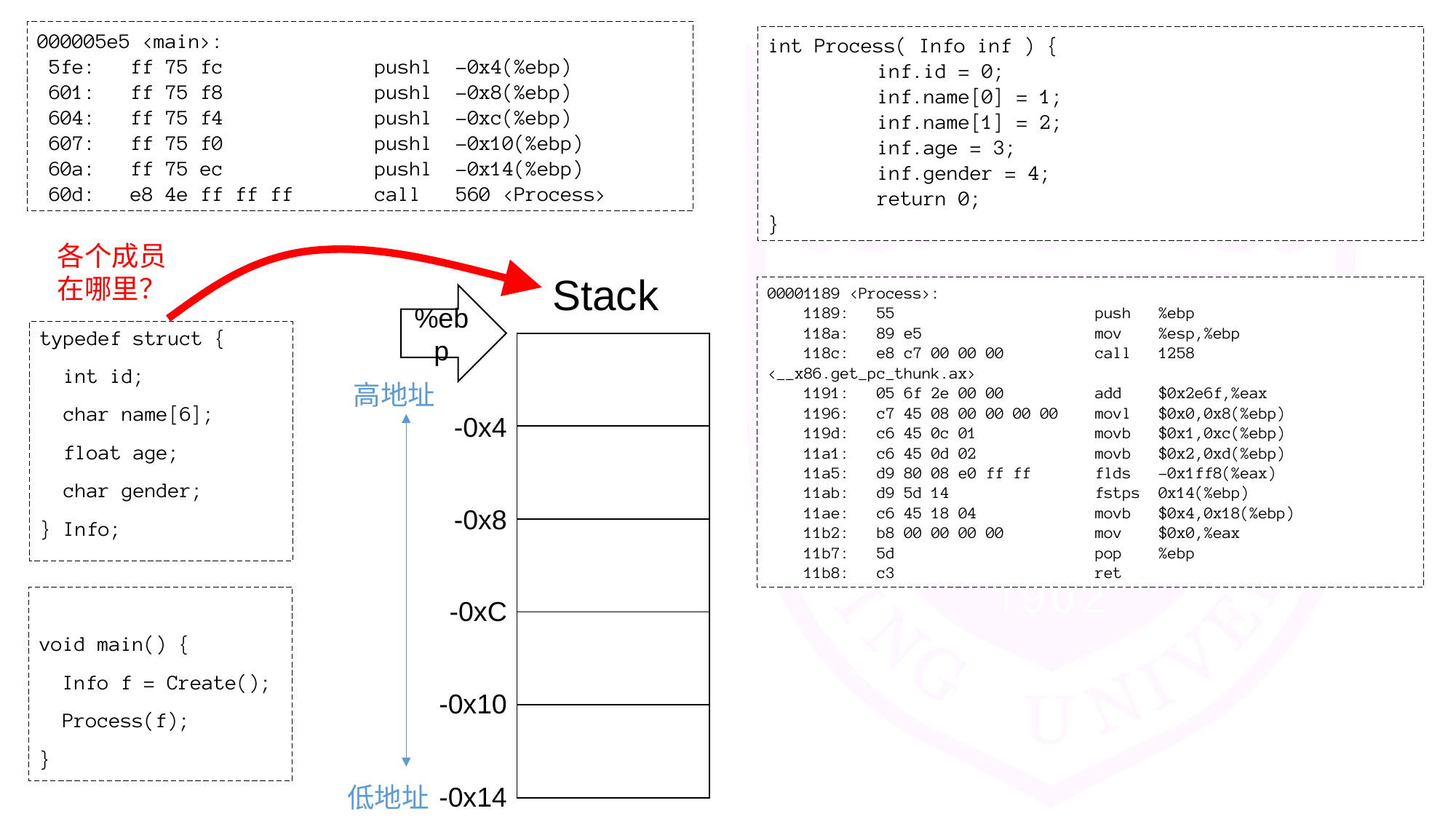

000005e5 <main>:
 5fe:   ff 75 fc             pushl  -0x4(%ebp)
 601:   ff 75 f8             pushl  -0x8(%ebp)
 604:   ff 75 f4             pushl  -0xc(%ebp)
 607:   ff 75 f0             pushl  -0x10(%ebp)
 60a:   ff 75 ec             pushl  -0x14(%ebp)
 60d:   e8 4e ff ff ff       call   560 <Process>
int Process( Info inf ) {
	inf.id = 0;
	inf.name[0] = 1;
	inf.name[1] = 2;
	inf.age = 3;
	inf.gender = 4;
	return 0;
}
各个成员在哪里？

Stack
00001189 <Process>:
    1189:	55                   	push   %ebp
    118a:	89 e5                	mov    %esp,%ebp
    118c:	e8 c7 00 00 00       	call   1258 <__x86.get_pc_thunk.ax>
    1191:	05 6f 2e 00 00       	add    $0x2e6f,%eax
    1196:	c7 45 08 00 00 00 00 	movl   $0x0,0x8(%ebp)
    119d:	c6 45 0c 01          	movb   $0x1,0xc(%ebp)
    11a1:	c6 45 0d 02          	movb   $0x2,0xd(%ebp)
    11a5:	d9 80 08 e0 ff ff    	flds   -0x1ff8(%eax)
    11ab:	d9 5d 14             	fstps  0x14(%ebp)
    11ae:	c6 45 18 04          	movb   $0x4,0x18(%ebp)
    11b2:	b8 00 00 00 00       	mov    $0x0,%eax
    11b7:	5d                   	pop    %ebp
    11b8:	c3                   	ret
%ebp
typedef struct {
  int id;
  char name[6];
  float age;
  char gender;
} Info;
|  |
| --- |
|  |
|  |
|  |
|  |
高地址
-0x4
-0x8

void main() {
  Info f = Create();
  Process(f);
}
-0xC
-0x10
-0x14
低地址